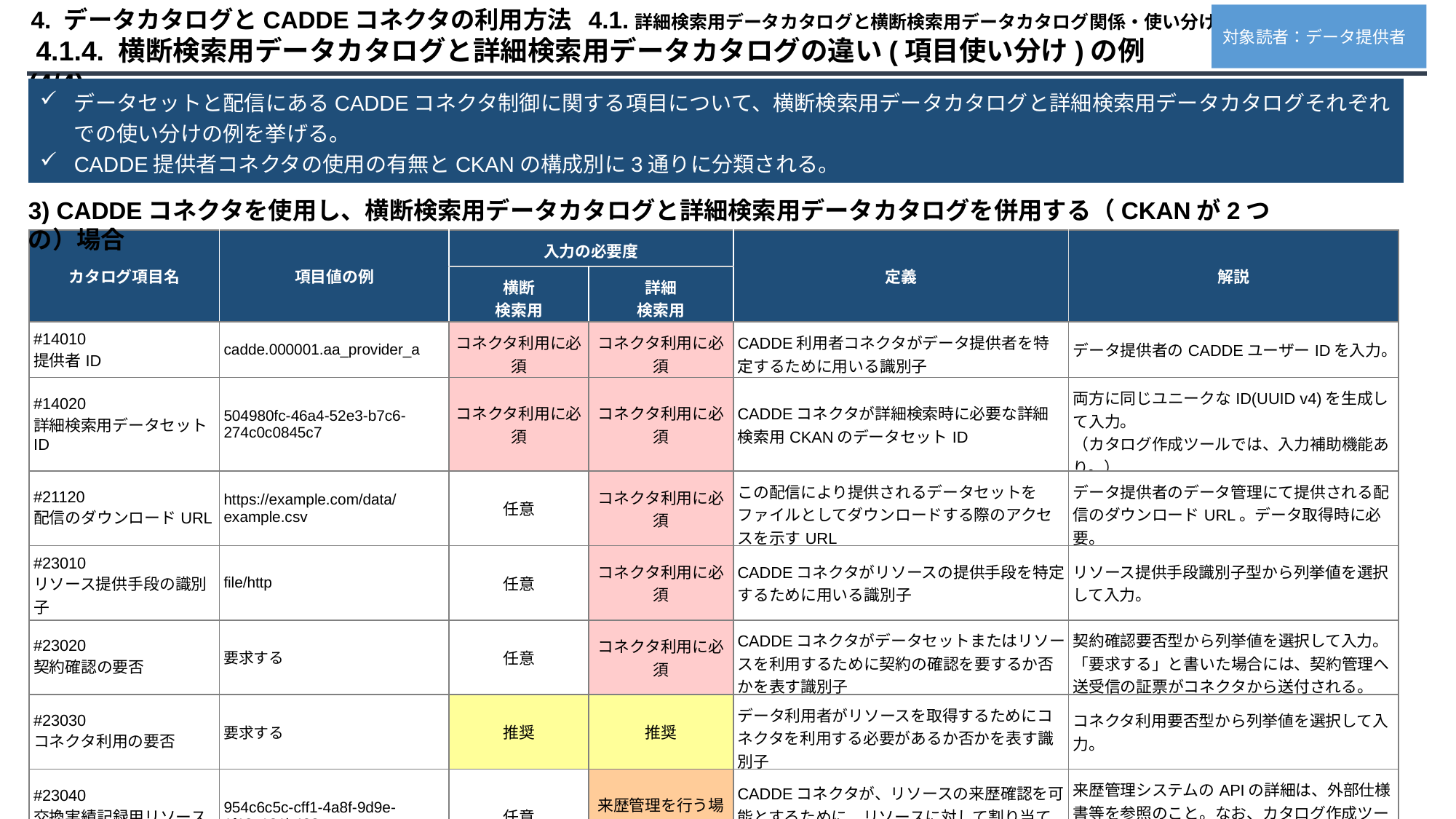

4. データカタログとCADDEコネクタの利用方法  4.1.詳細検索用データカタログと横断検索用データカタログ関係・使い分けについて
対象読者：データ提供者
 4.1.4. 横断検索用データカタログと詳細検索用データカタログの違い(項目使い分け)の例(4/4)
データセットと配信にあるCADDEコネクタ制御に関する項目について、横断検索用データカタログと詳細検索用データカタログそれぞれでの使い分けの例を挙げる。
CADDE提供者コネクタの使用の有無とCKANの構成別に3通りに分類される。
3)は CADDE提供者コネクタを使用し、横断検索用データカタログと詳細検索用データカタログを併用する（CKANが2つの）場合の例。
3) CADDEコネクタを使用し、横断検索用データカタログと詳細検索用データカタログを併用する（CKANが2つの）場合
| カタログ項目名 | 項目値の例 | 入力の必要度 |  | 定義 | 解説 |
| --- | --- | --- | --- | --- | --- |
|  |  | 横断 検索用 | 詳細 検索用 |  |  |
| #14010 提供者ID | cadde.000001.aa\_provider\_a | コネクタ利用に必須 | コネクタ利用に必須 | CADDE利用者コネクタがデータ提供者を特定するために用いる識別子 | データ提供者のCADDEユーザーIDを入力。 |
| #14020 詳細検索用データセットID | 504980fc-46a4-52e3-b7c6-274c0c0845c7 | コネクタ利用に必須 | コネクタ利用に必須 | CADDEコネクタが詳細検索時に必要な詳細検索用CKANのデータセットID | 両方に同じユニークなID(UUID v4)を生成して入力。 （カタログ作成ツールでは、入力補助機能あり。） |
| #21120 配信のダウンロードURL | https://example.com/data/example.csv | 任意 | コネクタ利用に必須 | この配信により提供されるデータセットをファイルとしてダウンロードする際のアクセスを示すURL | データ提供者のデータ管理にて提供される配信のダウンロードURL。データ取得時に必要。 |
| #23010 リソース提供手段の識別子 | file/http | 任意 | コネクタ利用に必須 | CADDEコネクタがリソースの提供手段を特定するために用いる識別子 | リソース提供手段識別子型から列挙値を選択して入力。 |
| #23020 契約確認の要否 | 要求する | 任意 | コネクタ利用に必須 | CADDEコネクタがデータセットまたはリソースを利用するために契約の確認を要するか否かを表す識別子 | 契約確認要否型から列挙値を選択して入力。 「要求する」と書いた場合には、契約管理へ送受信の証票がコネクタから送付される。 |
| #23030 コネクタ利用の要否 | 要求する | 推奨 | 推奨 | データ利用者がリソースを取得するためにコネクタを利用する必要があるか否かを表す識別子 | コネクタ利用要否型から列挙値を選択して入力。 |
| #23040 交換実績記録用リソースID | 954c6c5c-cff1-4a8f-9d9e-1f18c181b493 | 任意 | 来歴管理を行う場合は必須 | CADDEコネクタが、リソースの来歴確認を可能とするために、リソースに対して割り当てる識別子 | 来歴管理システムのAPIの詳細は、外部仕様書等を参照のこと。なお、カタログ作成ツールには、本項目値の入力補助機能あり。（Tips-34参照） |